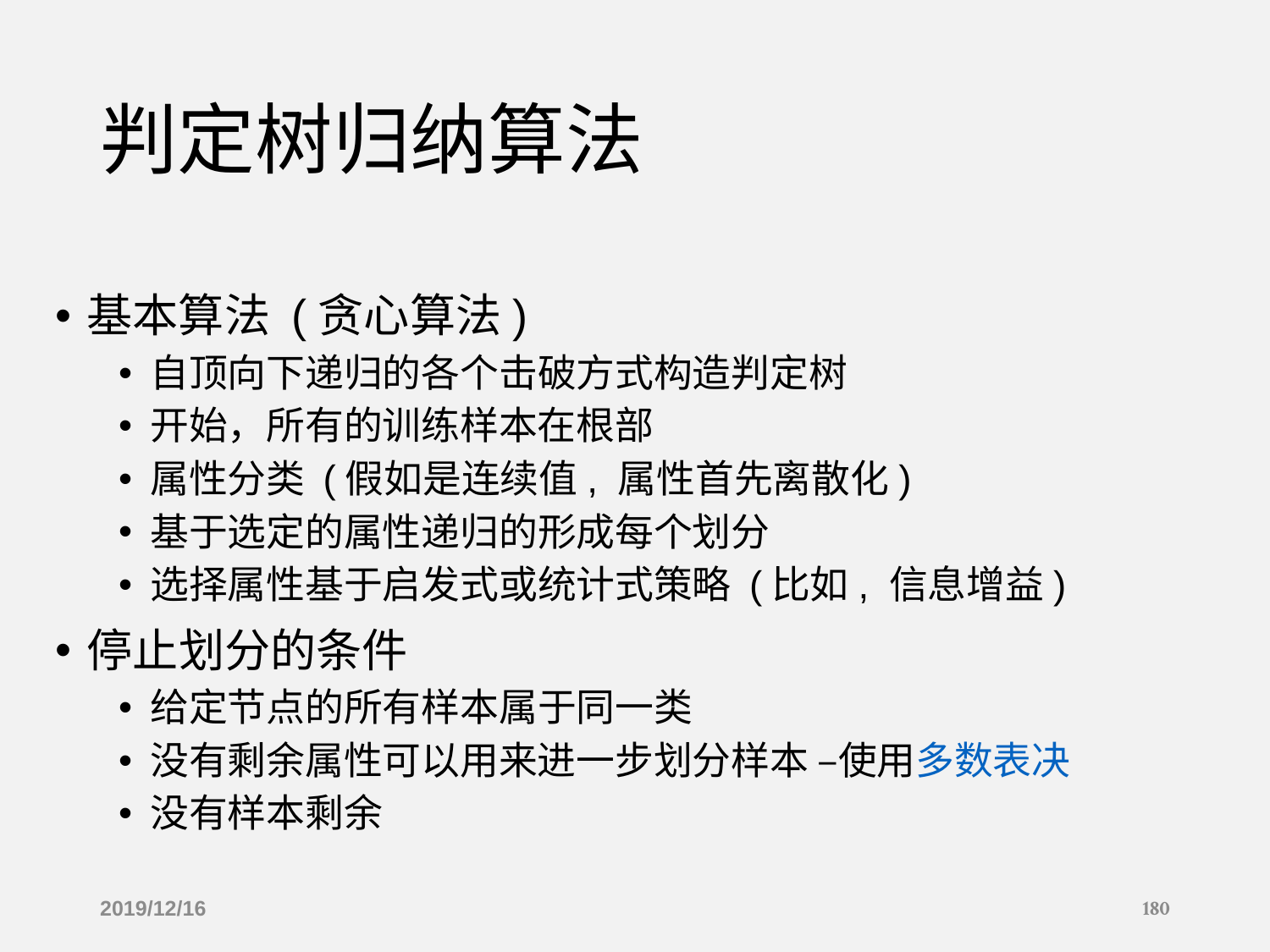

# 判定树归纳算法

基本算法 (贪心算法)
自顶向下递归的各个击破方式构造判定树
开始，所有的训练样本在根部
属性分类 (假如是连续值, 属性首先离散化)
基于选定的属性递归的形成每个划分
选择属性基于启发式或统计式策略 (比如, 信息增益)
停止划分的条件
给定节点的所有样本属于同一类
没有剩余属性可以用来进一步划分样本 –使用多数表决
没有样本剩余
2019/12/16
180